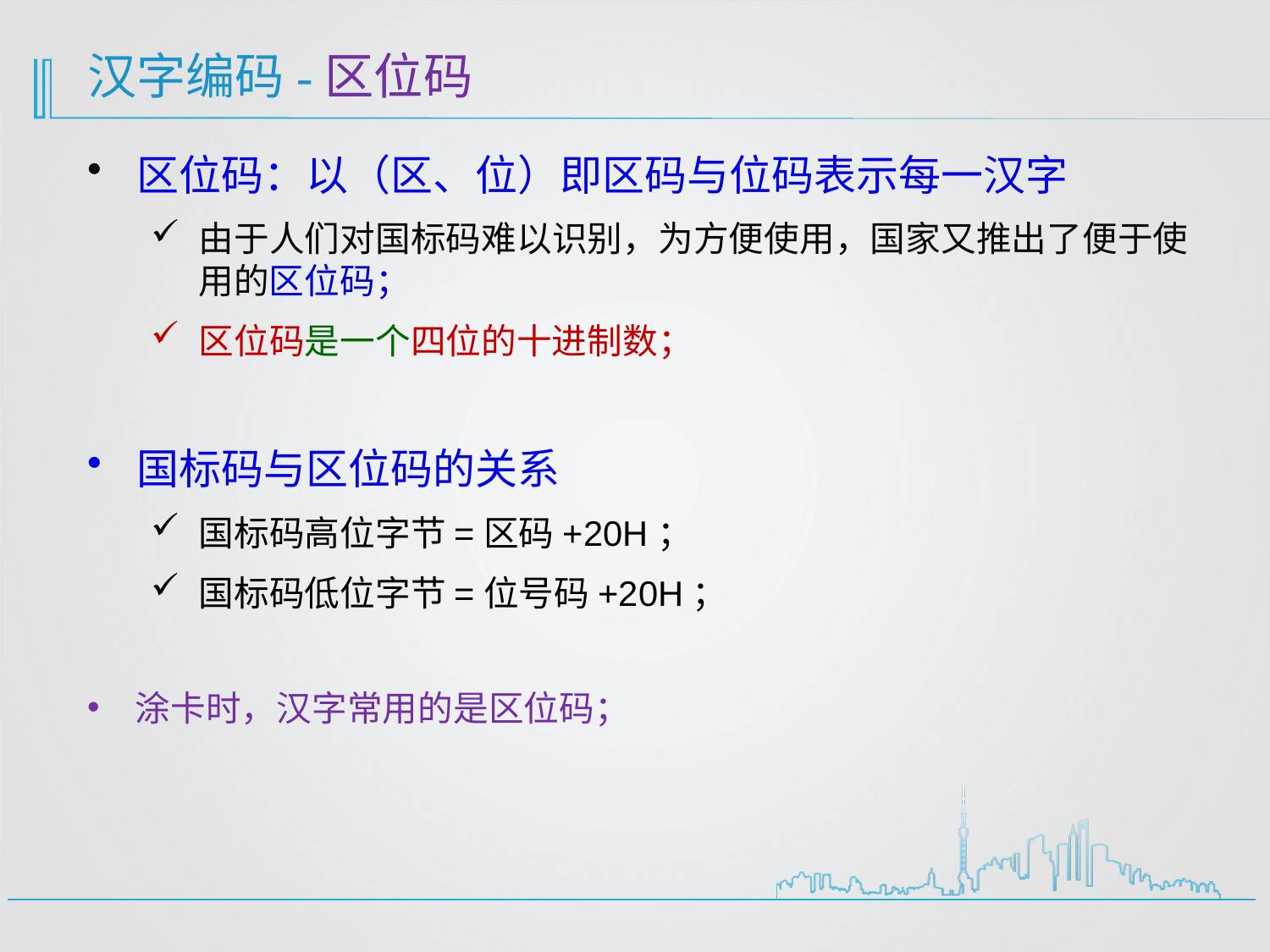

汉字编码-区位码
 区位码：以（区、位）即区码与位码表示每一汉字
由于人们对国标码难以识别，为方便使用，国家又推出了便于使用的区位码；
区位码是一个四位的十进制数；

 国标码与区位码的关系
国标码高位字节=区码+20H；
国标码低位字节=位号码+20H；

涂卡时，汉字常用的是区位码；